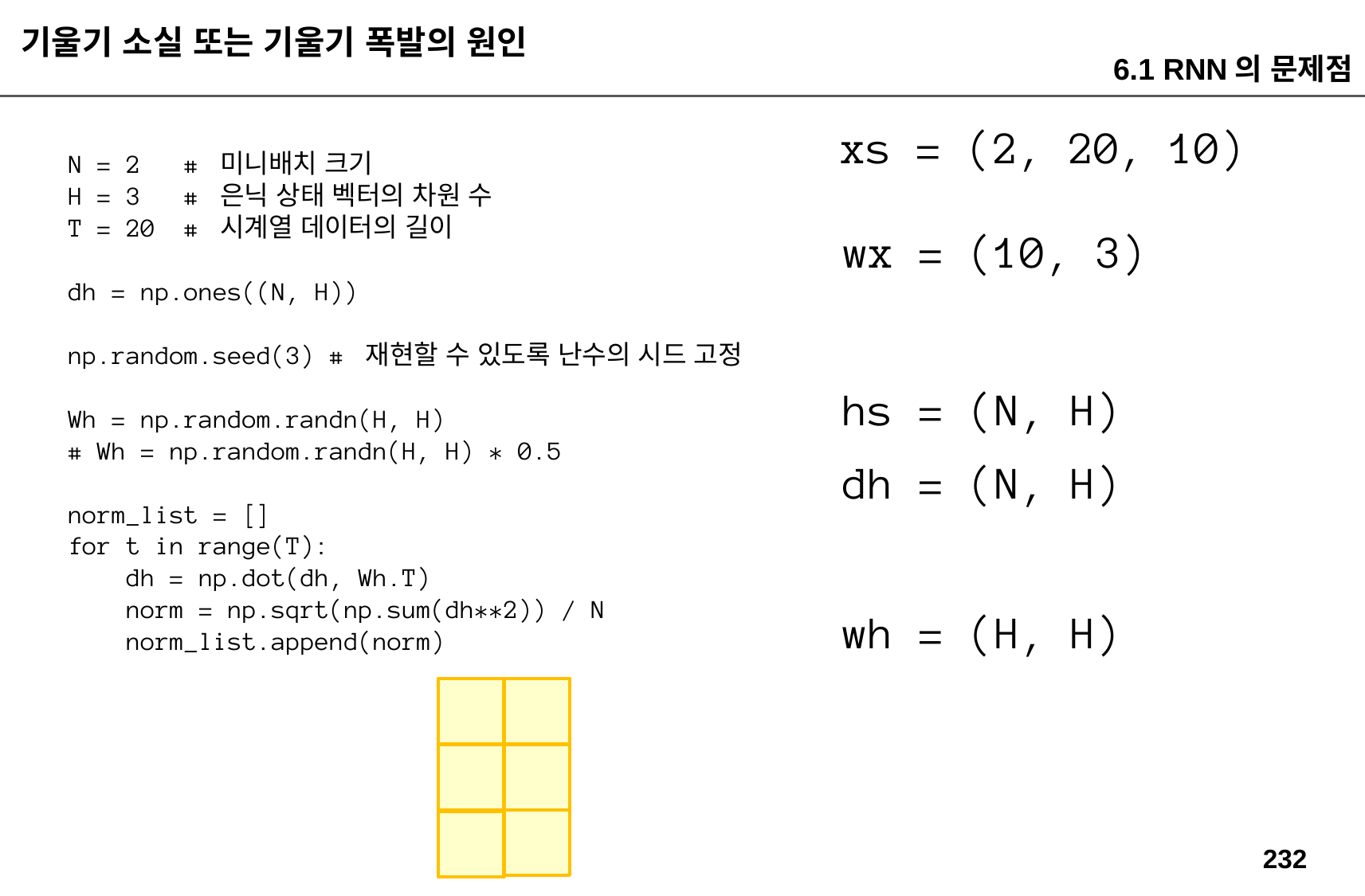

기울기 소실 또는 기울기 폭발의 원인
6.1 RNN의 문제점
xs = (2, 20, 10)
N = 2   # 미니배치 크기
H = 3   # 은닉 상태 벡터의 차원 수
T = 20  # 시계열 데이터의 길이

dh = np.ones((N, H))

np.random.seed(3) # 재현할 수 있도록 난수의 시드 고정

Wh = np.random.randn(H, H)
# Wh = np.random.randn(H, H) * 0.5

norm_list = []
for t in range(T):
    dh = np.dot(dh, Wh.T)
    norm = np.sqrt(np.sum(dh**2)) / N
    norm_list.append(norm)
wx = (10, 3)
hs = (N, H)
dh = (N, H)
wh = (H, H)